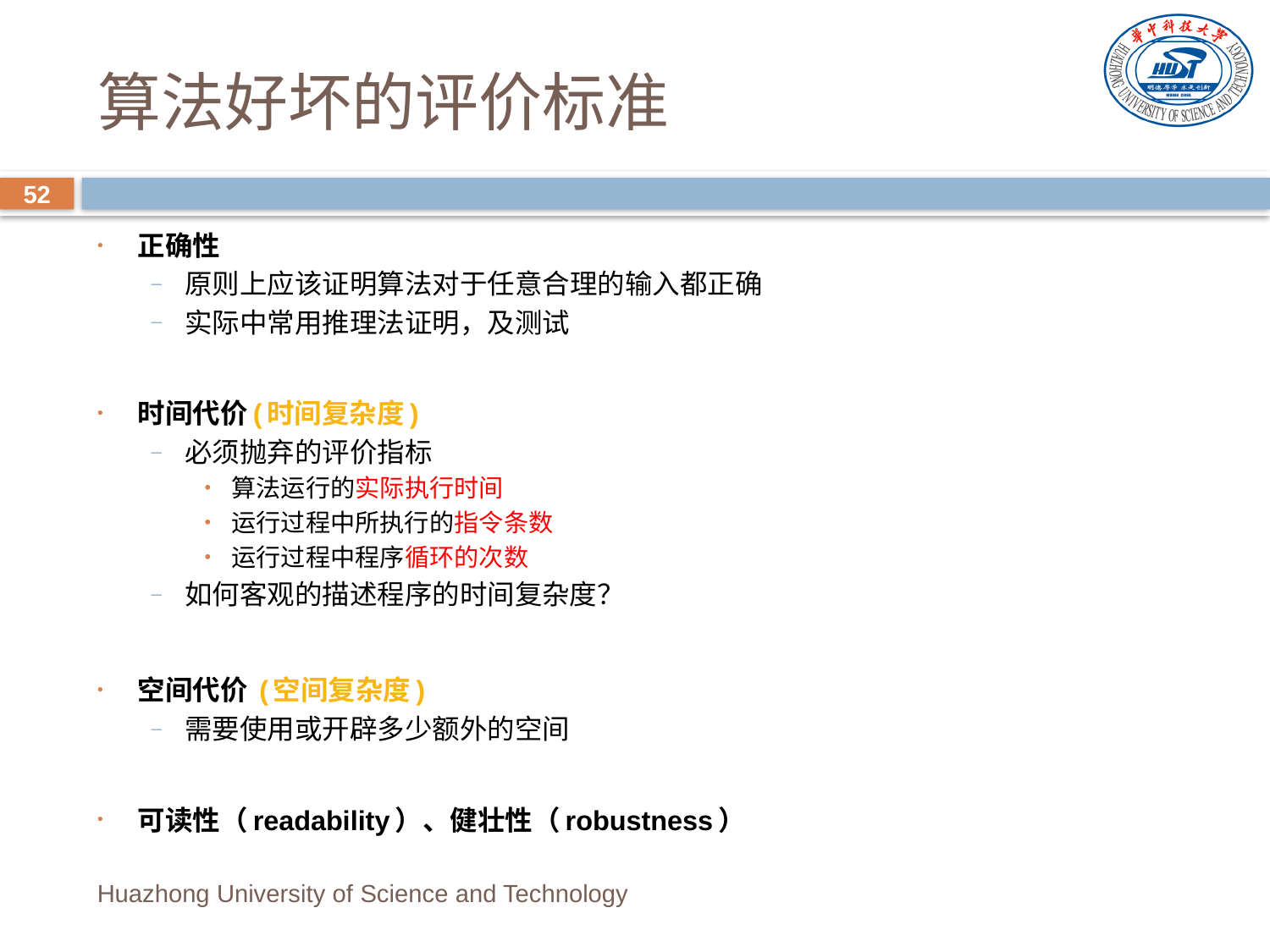

# 算法好坏的评价标准
52
正确性
原则上应该证明算法对于任意合理的输入都正确
实际中常用推理法证明，及测试

时间代价(时间复杂度)
必须抛弃的评价指标
算法运行的实际执行时间
运行过程中所执行的指令条数
运行过程中程序循环的次数
如何客观的描述程序的时间复杂度？

空间代价 (空间复杂度)
需要使用或开辟多少额外的空间

可读性（readability）、健壮性（robustness）

Huazhong University of Science and Technology